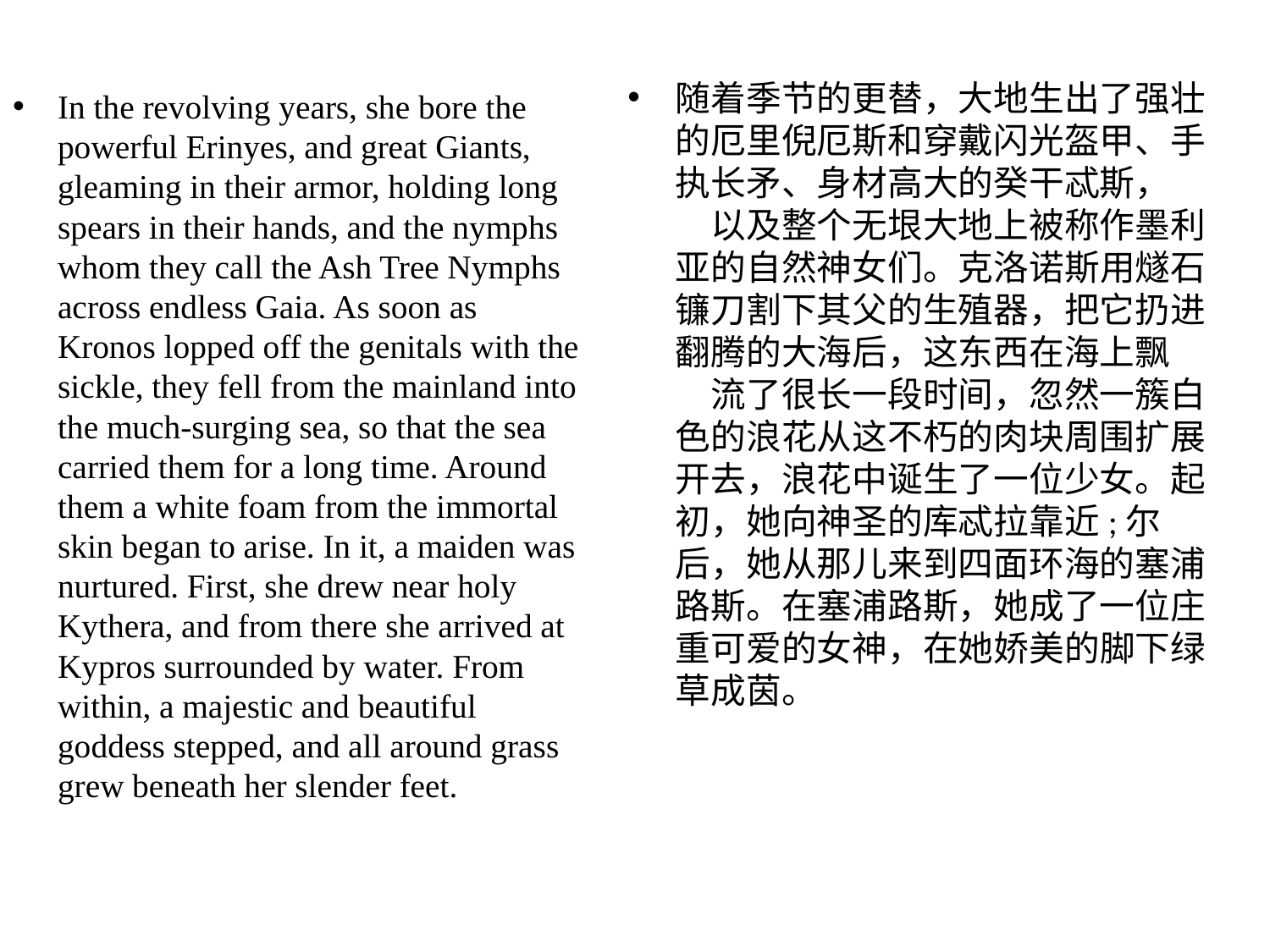

随着季节的更替，⼤地⽣出了强壮的厄⾥倪厄斯和穿戴闪光盔甲、⼿执长⽭、⾝材⾼⼤的癸⼲忒斯， 　以及整个⽆垠⼤地上被称作墨利亚的⾃然神⼥们。克洛诺斯⽤燧⽯镰⼑割下其⽗的⽣殖器，把它扔进翻腾的⼤海后，这东西在海上飘 　流了很长⼀段时间，忽然⼀簇⽩⾊的浪花从这不朽的⾁块周围扩展开去，浪花中诞⽣了⼀位少⼥。起初，她向神圣的库忒拉靠近;尔 　后，她从那⼉来到四⾯环海的塞浦路斯。在塞浦路斯，她成了⼀位庄重可爱的⼥神，在她娇美的脚下绿草成茵。
In the revolving years, she bore the powerful Erinyes, and great Giants, gleaming in their armor, holding long spears in their hands, and the nymphs whom they call the Ash Tree Nymphs across endless Gaia. As soon as Kronos lopped off the genitals with the sickle, they fell from the mainland into the much-surging sea, so that the sea carried them for a long time. Around them a white foam from the immortal skin began to arise. In it, a maiden was nurtured. First, she drew near holy Kythera, and from there she arrived at Kypros surrounded by water. From within, a majestic and beautiful goddess stepped, and all around grass grew beneath her slender feet.